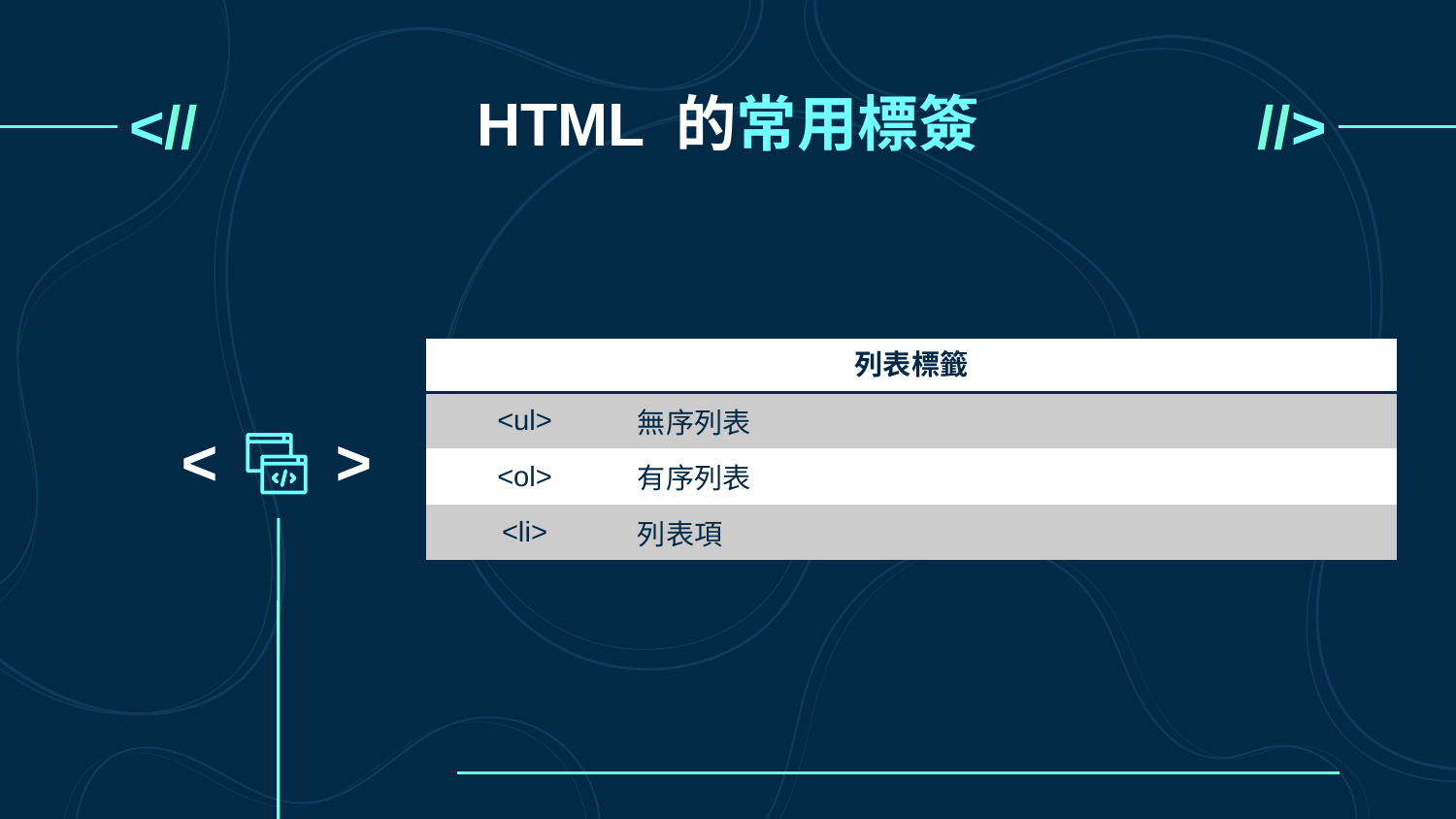

# HTML 的常用標簽
<//
//>
| 列表標籤 |  |
| --- | --- |
| <ul> | 無序列表 |
| <ol> | 有序列表 |
| <li> | 列表項 |

<
<